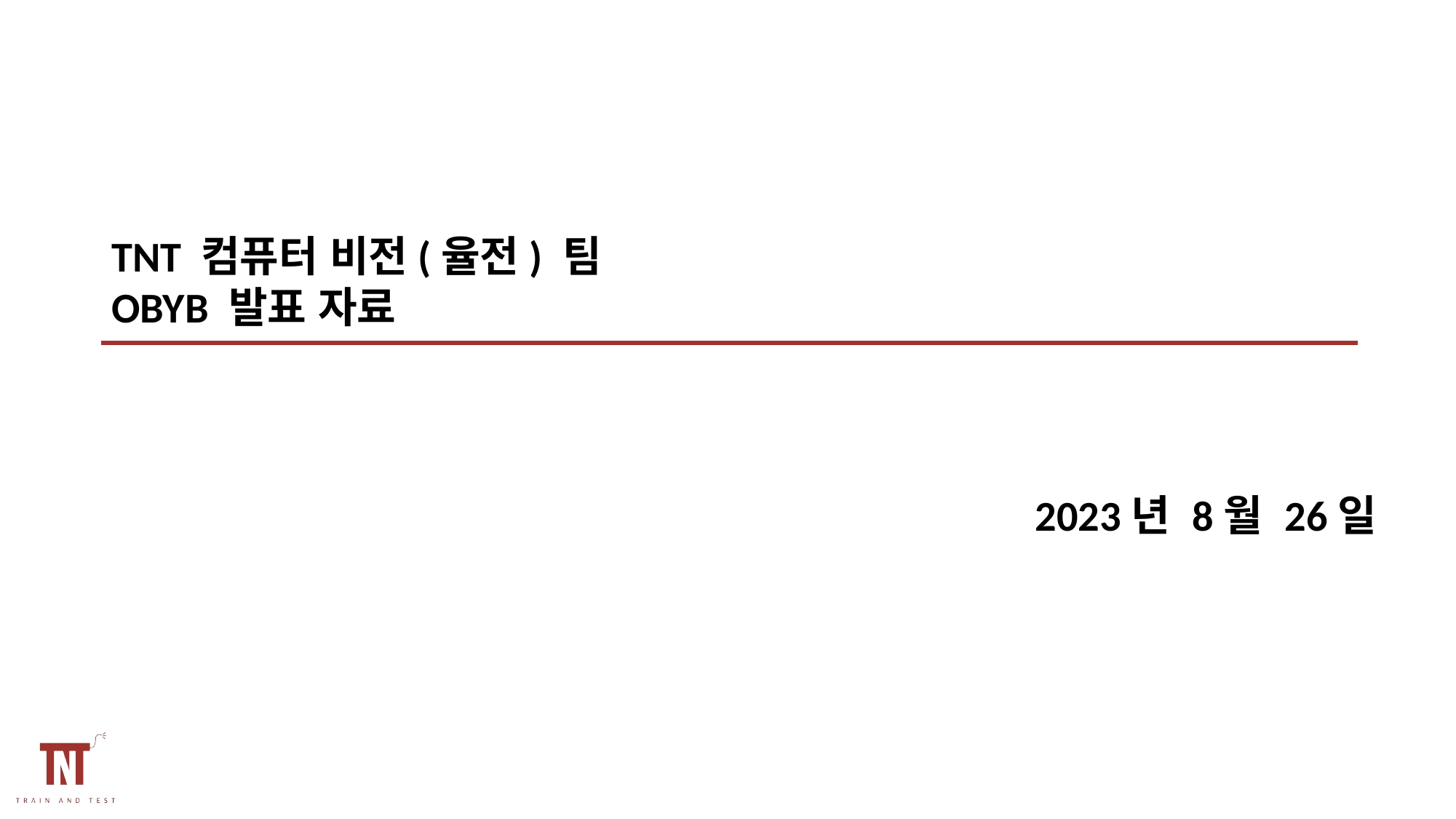

TNT 컴퓨터 비전(율전) 팀
OBYB 발표 자료
2023년 8월 26일
1